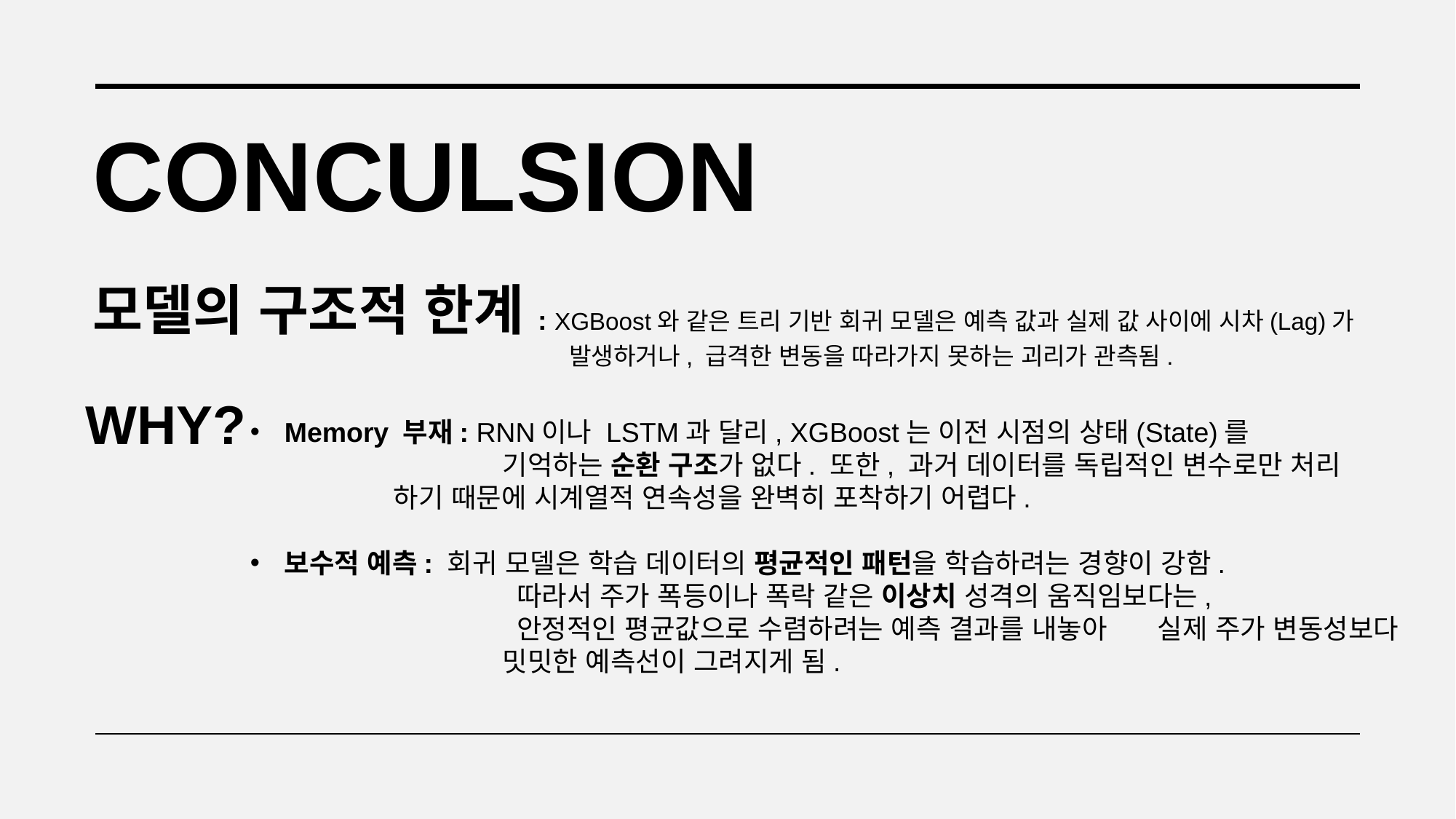

ConCulsion
모델의 구조적 한계: XGBoost와 같은 트리 기반 회귀 모델은 예측 값과 실제 값 사이에 시차(Lag)가 				      발생하거나, 급격한 변동을 따라가지 못하는 괴리가 관측됨.

WHY?
Memory 부재: RNN이나 LSTM과 달리, XGBoost는 이전 시점의 상태(State)를 				기억하는 순환 구조가 없다. 또한, 과거 데이터를 독립적인 변수로만 처리		하기 때문에 시계열적 연속성을 완벽히 포착하기 어렵다.

보수적 예측: 회귀 모델은 학습 데이터의 평균적인 패턴을 학습하려는 경향이 강함.
		 따라서 주가 폭등이나 폭락 같은 이상치 성격의 움직임보다는,
		 안정적인 평균값으로 수렴하려는 예측 결과를 내놓아 	실제 주가 변동성보다 		밋밋한 예측선이 그려지게 됨.